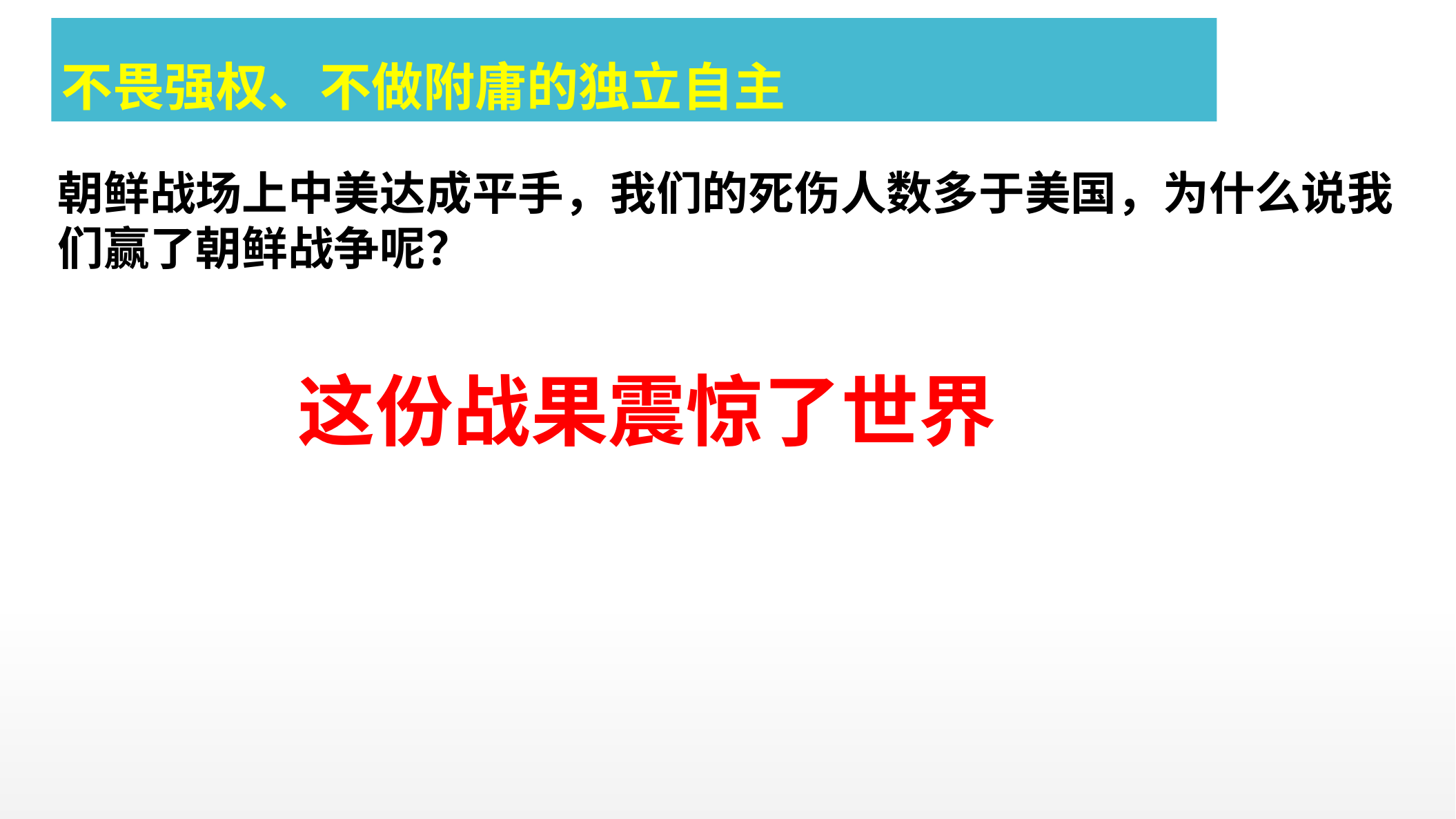

不畏强权、不做附庸的独立自主
朝鲜战场上中美达成平手，我们的死伤人数多于美国，为什么说我们赢了朝鲜战争呢？
这份战果震惊了世界